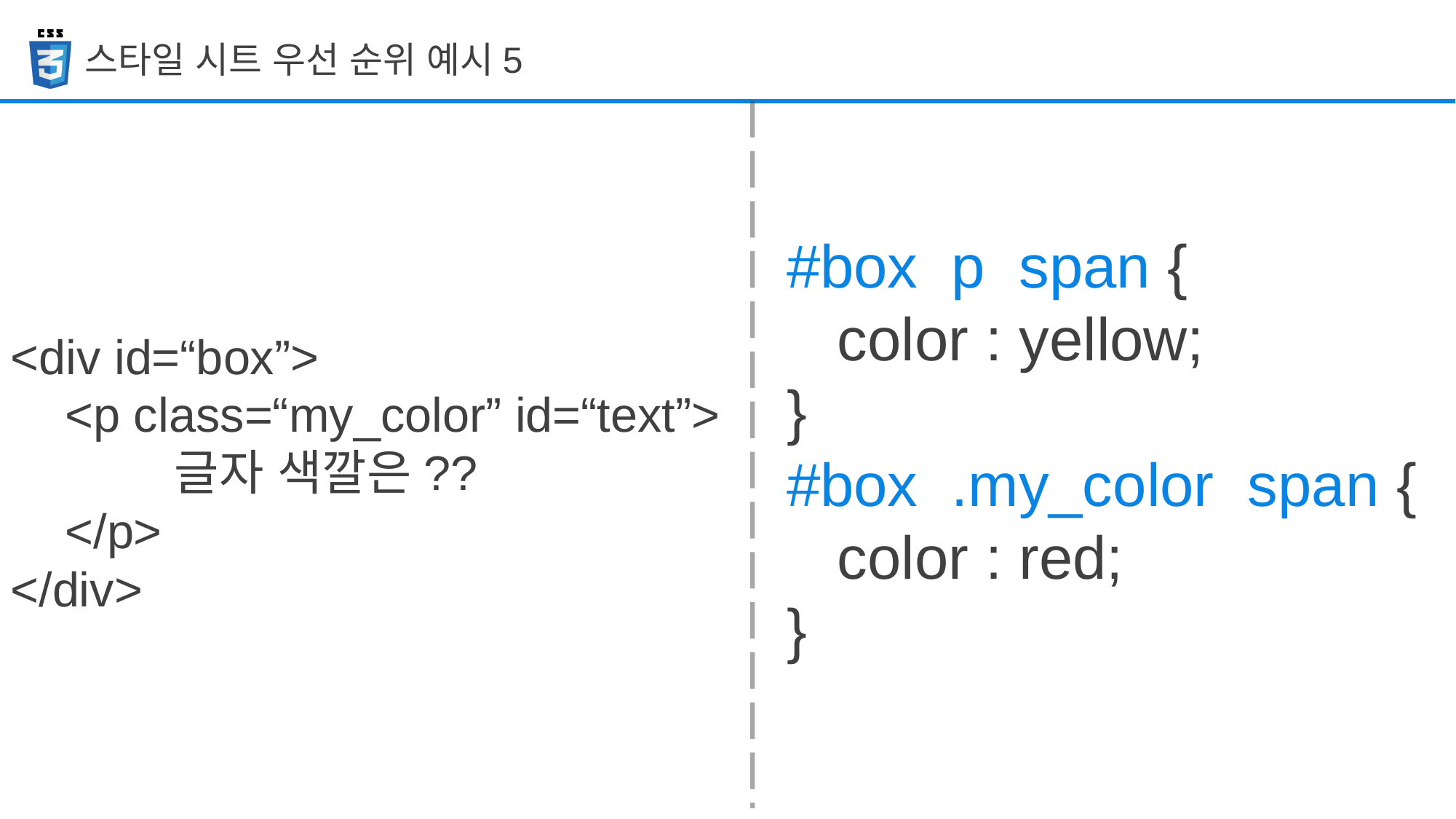

스타일 시트 우선 순위 예시5
#box  p  span {
   color : yellow;
}
#box  .my_color  span {
   color : red;
}
<div id=“box”>
<p class=“my_color” id=“text”>
	글자 색깔은??
</p>
</div>